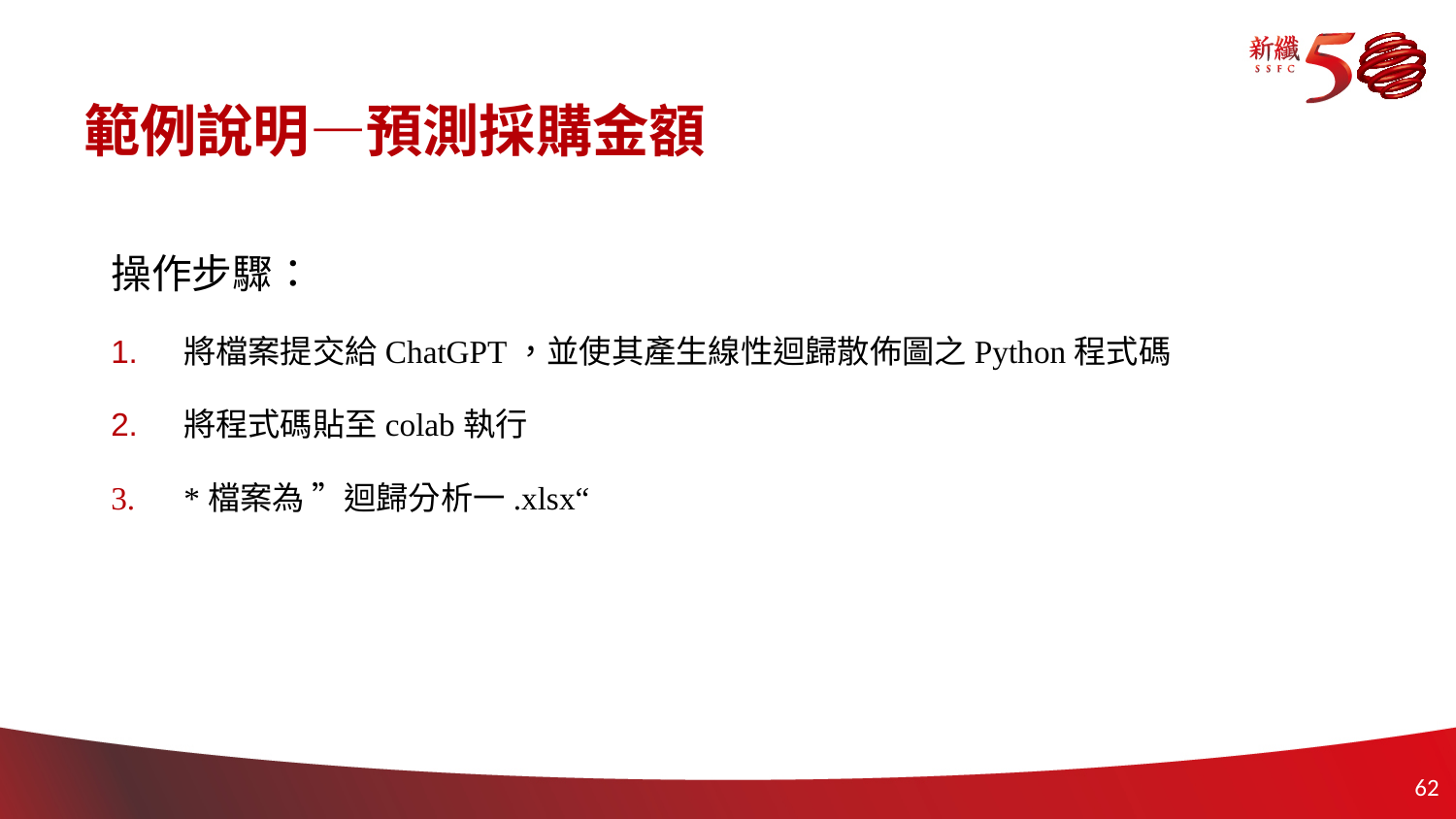

# 範例說明—預測採購金額
操作步驟：
將檔案提交給ChatGPT，並使其產生線性迴歸散佈圖之Python程式碼
將程式碼貼至colab執行
*檔案為 ”迴歸分析一.xlsx“

62